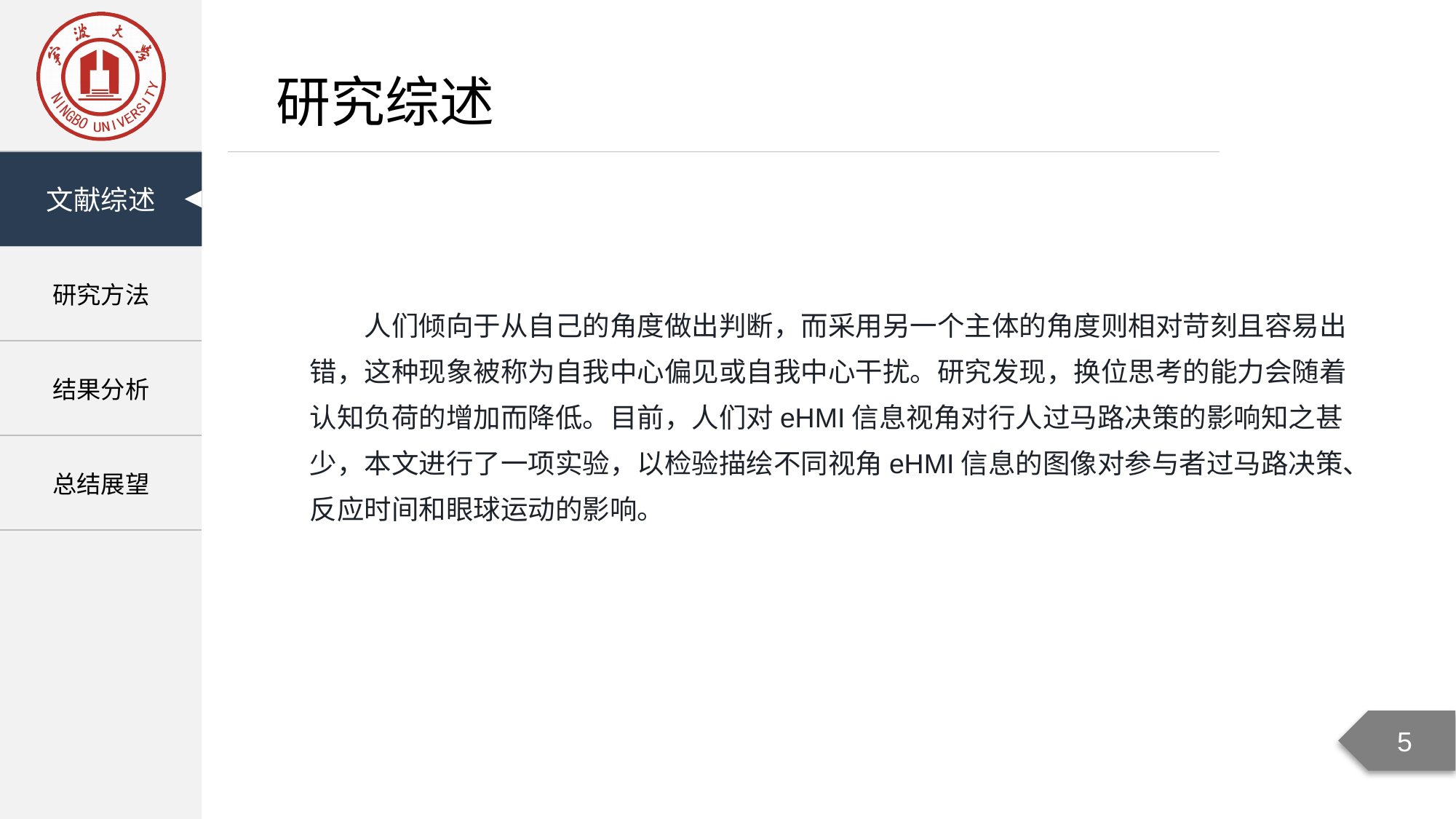

研究综述
人们倾向于从自己的角度做出判断，而采用另一个主体的角度则相对苛刻且容易出错，这种现象被称为自我中心偏见或自我中心干扰。研究发现，换位思考的能力会随着认知负荷的增加而降低。目前，人们对eHMI信息视角对行人过马路决策的影响知之甚少，本文进行了一项实验，以检验描绘不同视角eHMI信息的图像对参与者过马路决策、反应时间和眼球运动的影响。